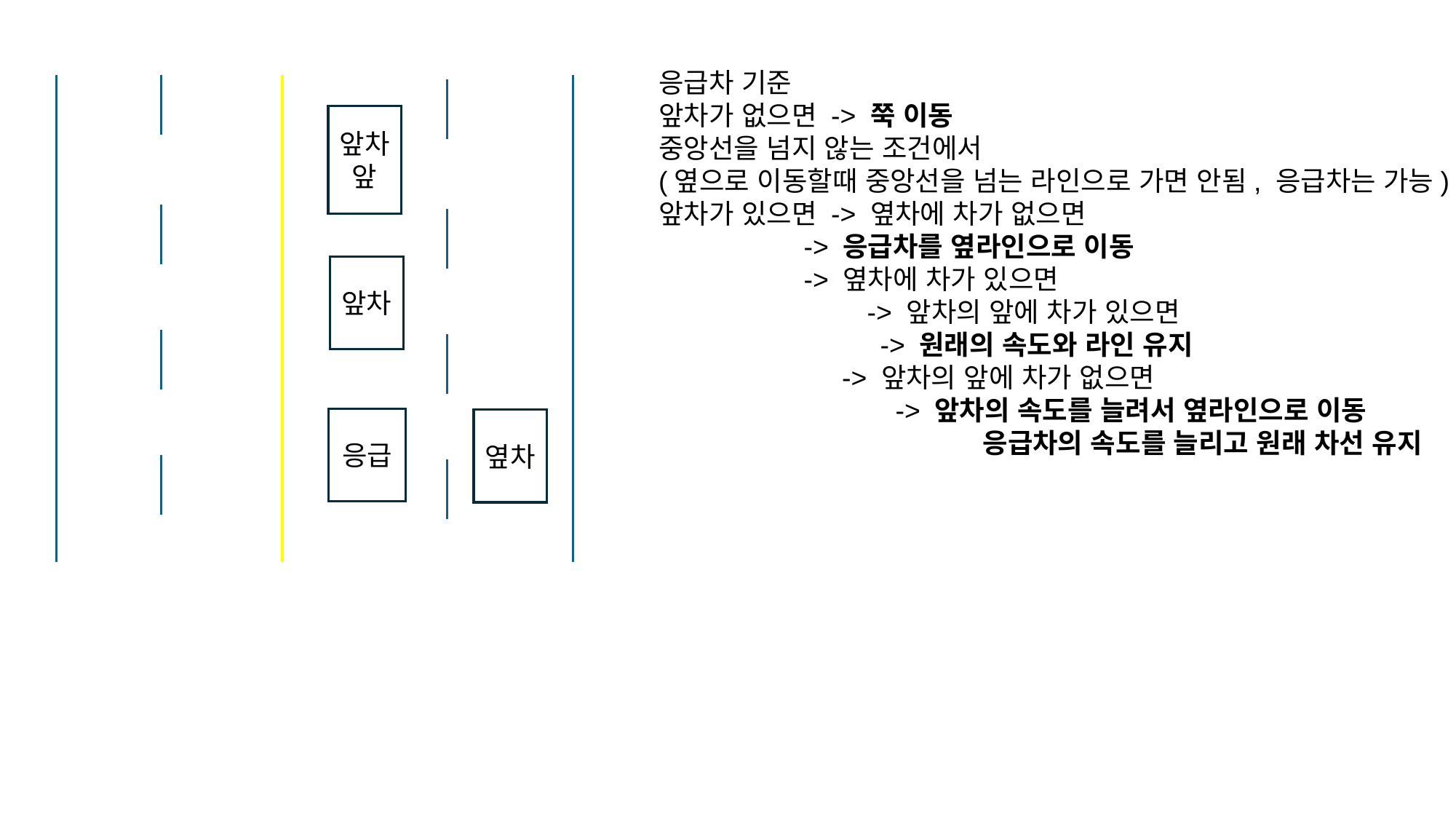

응급차 기준
앞차가 없으면 -> 쭉 이동
중앙선을 넘지 않는 조건에서
(옆으로 이동할때 중앙선을 넘는 라인으로 가면 안됨, 응급차는 가능)
앞차가 있으면 -> 옆차에 차가 없으면
                   -> 응급차를 옆라인으로 이동
                   -> 옆차에 차가 있으면
	             -> 앞차의 앞에 차가 있으면
                             -> 원래의 속도와 라인 유지
                        -> 앞차의 앞에 차가 없으면
                               -> 앞차의 속도를 늘려서 옆라인으로 이동
		             응급차의 속도를 늘리고 원래 차선 유지
앞차앞
앞차
응급
옆차